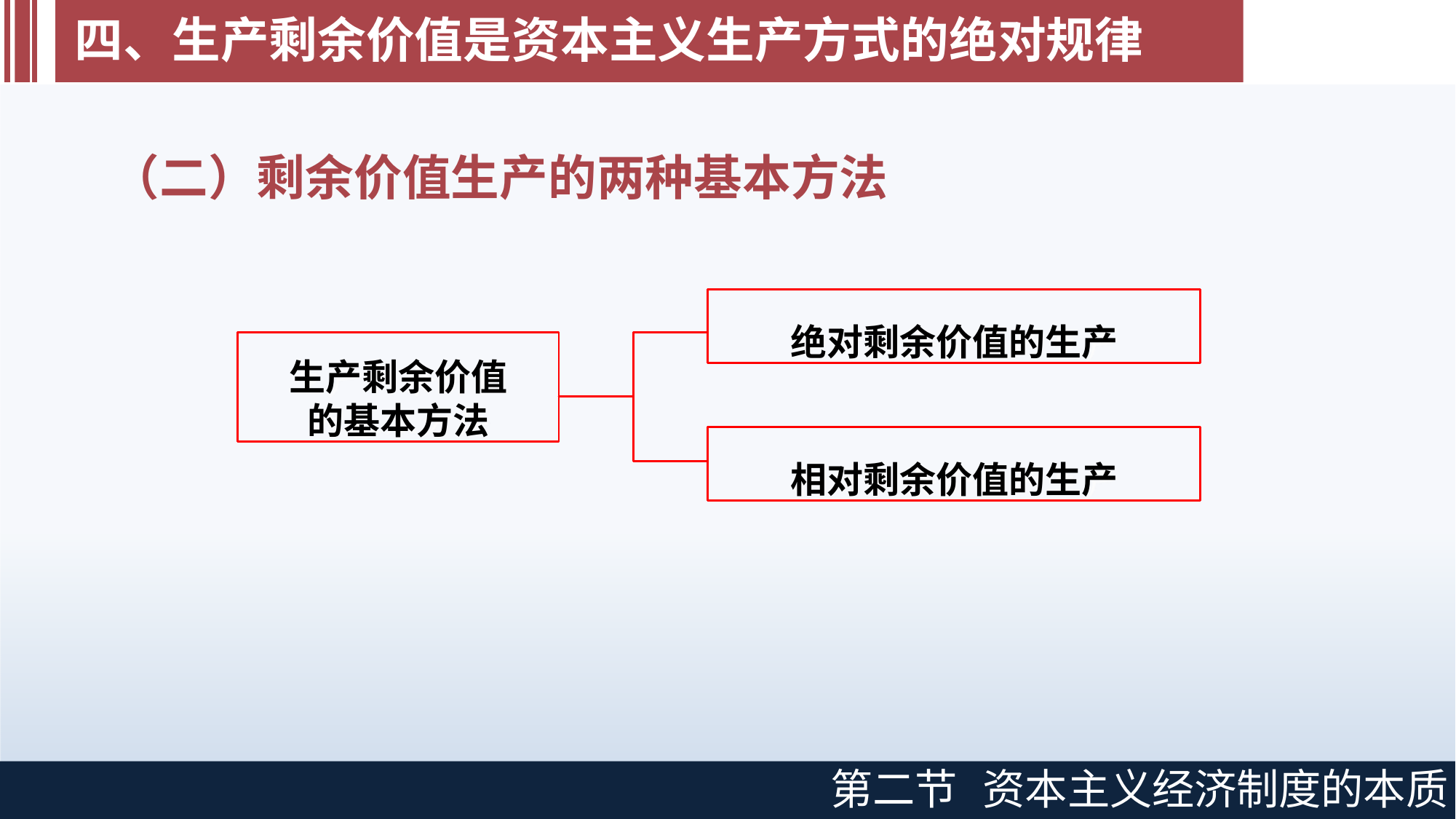

# 四、生产剩余价值是资本主义生产方式的绝对规律

（二）剩余价值生产的两种基本方法
绝对剩余价值的生产

生产剩余价值的基本方法

相对剩余价值的生产

第二节
资本主义经济制度的本质